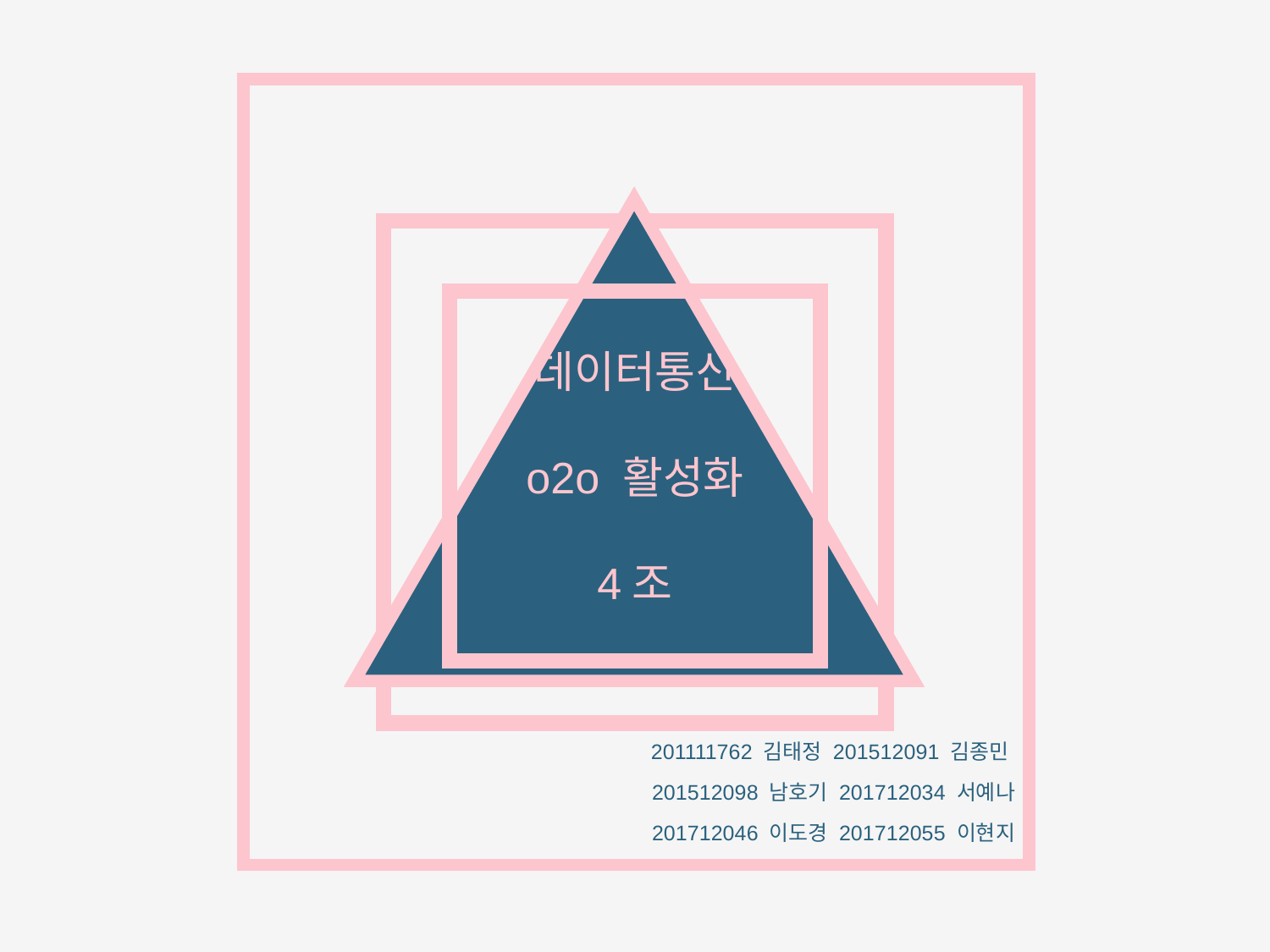

# 데이터통신 o2o 활성화 4조
201111762 김태정 201512091 김종민
201512098 남호기 201712034 서예나
201712046 이도경 201712055 이현지